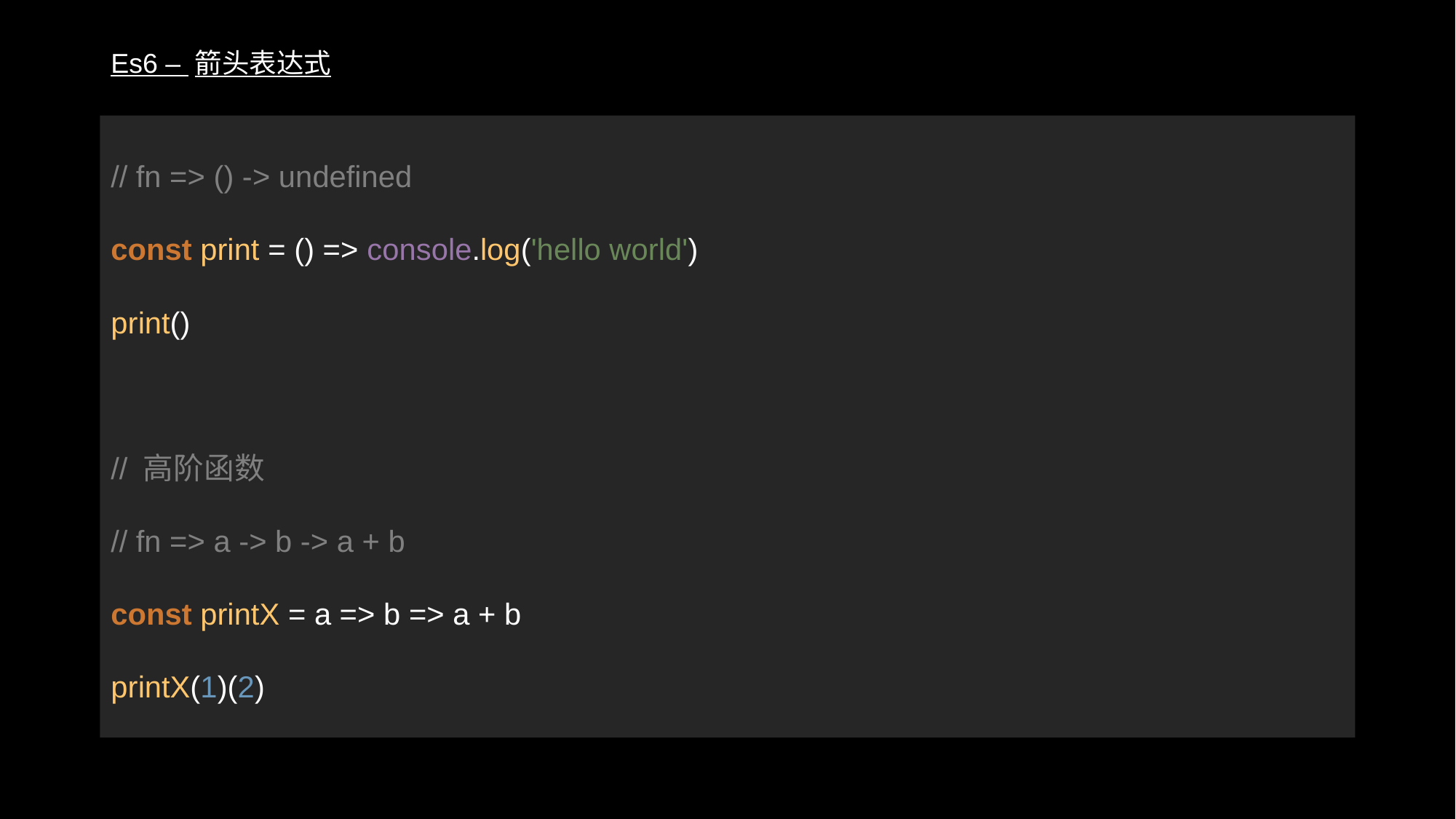

# Es6 – 箭头表达式
// fn => () -> undefined
const print = () => console.log('hello world')
print()
// 高阶函数
// fn => a -> b -> a + b
const printX = a => b => a + b
printX(1)(2)